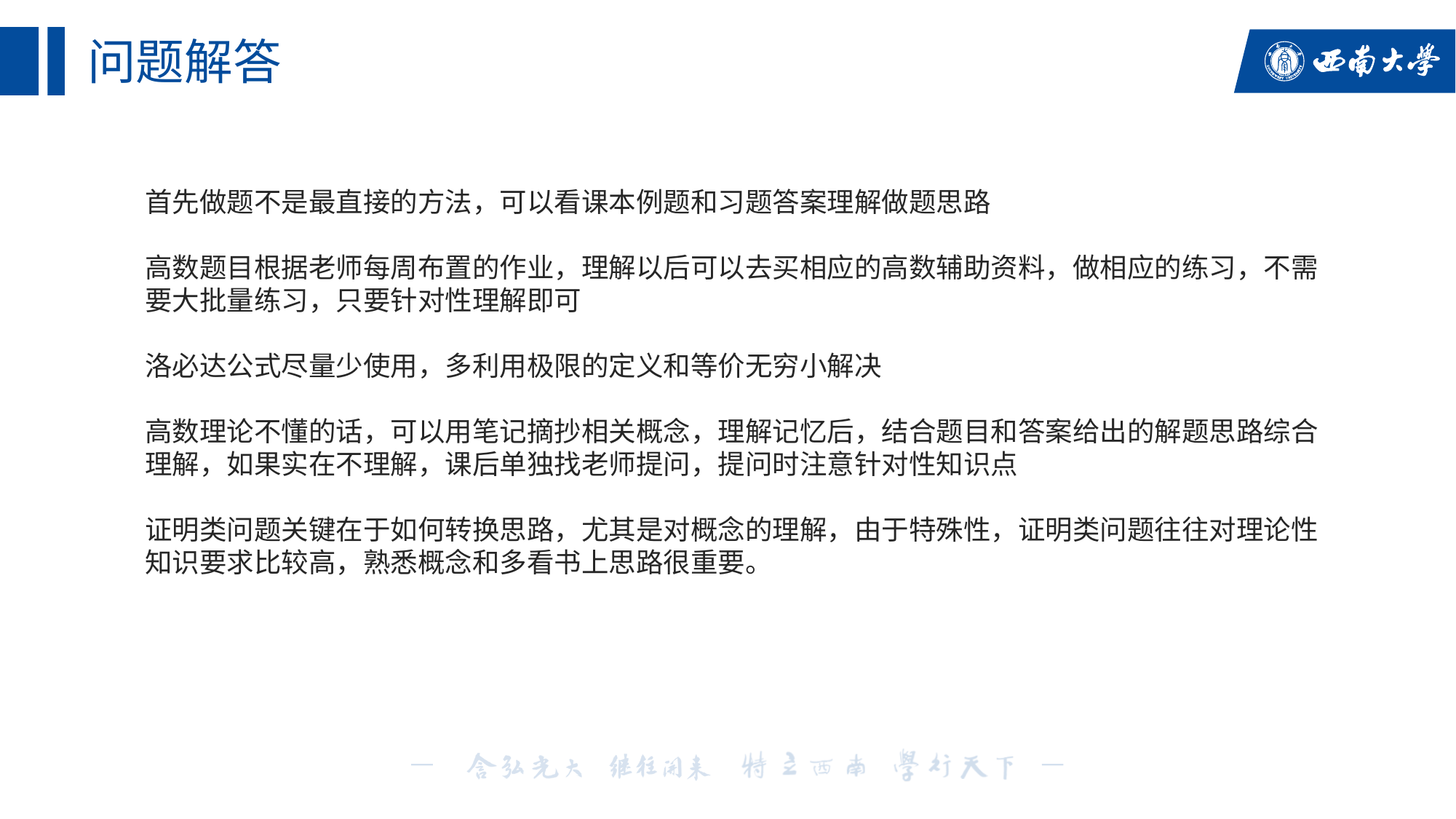

# 问题解答
首先做题不是最直接的方法，可以看课本例题和习题答案理解做题思路

高数题目根据老师每周布置的作业，理解以后可以去买相应的高数辅助资料，做相应的练习，不需要大批量练习，只要针对性理解即可

洛必达公式尽量少使用，多利用极限的定义和等价无穷小解决

高数理论不懂的话，可以用笔记摘抄相关概念，理解记忆后，结合题目和答案给出的解题思路综合理解，如果实在不理解，课后单独找老师提问，提问时注意针对性知识点

证明类问题关键在于如何转换思路，尤其是对概念的理解，由于特殊性，证明类问题往往对理论性知识要求比较高，熟悉概念和多看书上思路很重要。